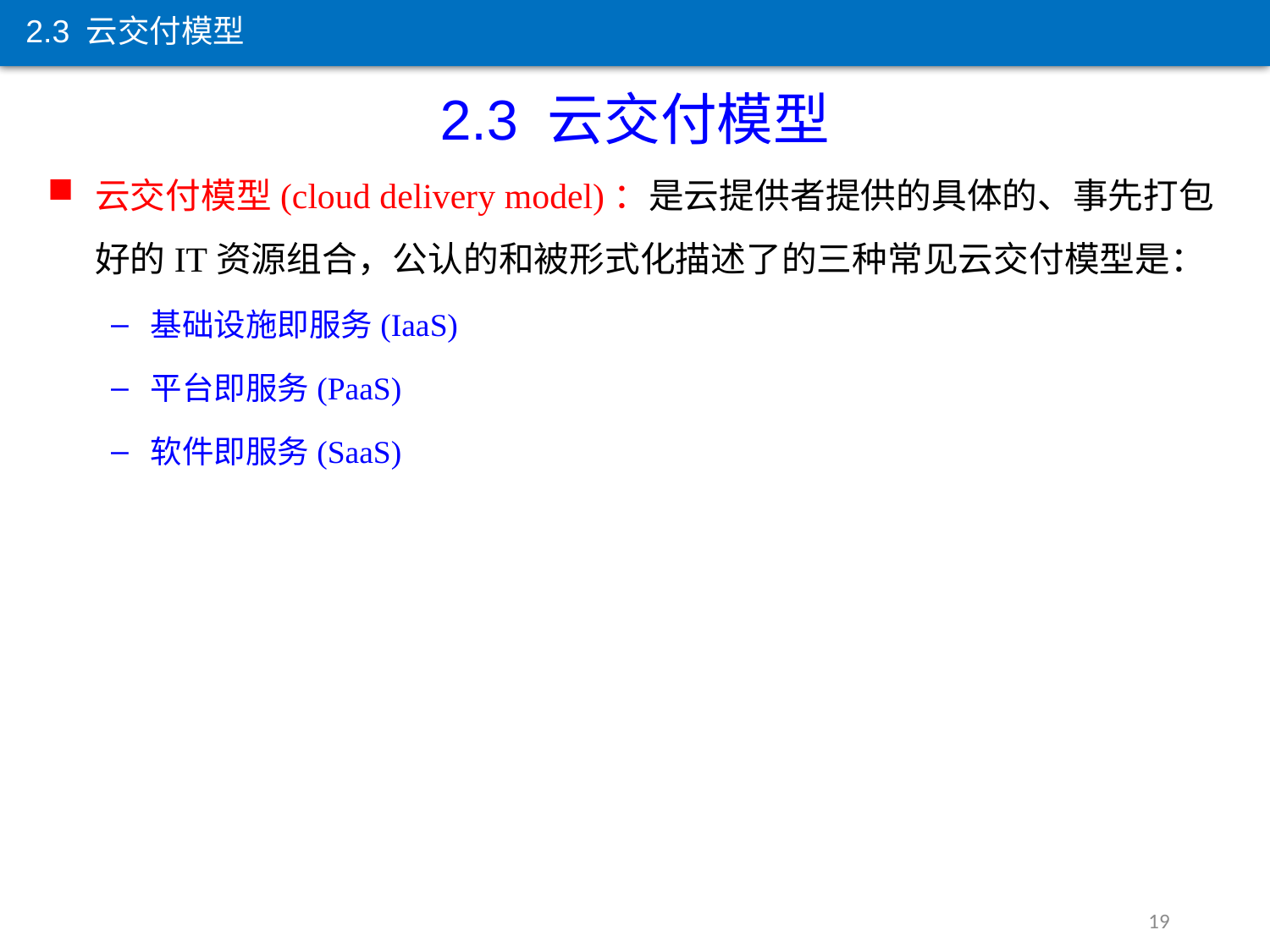

2.3 云交付模型
2.3 云交付模型
云交付模型(cloud delivery model)：是云提供者提供的具体的、事先打包好的IT资源组合，公认的和被形式化描述了的三种常见云交付模型是：
基础设施即服务(IaaS)
平台即服务(PaaS)
软件即服务(SaaS)

19